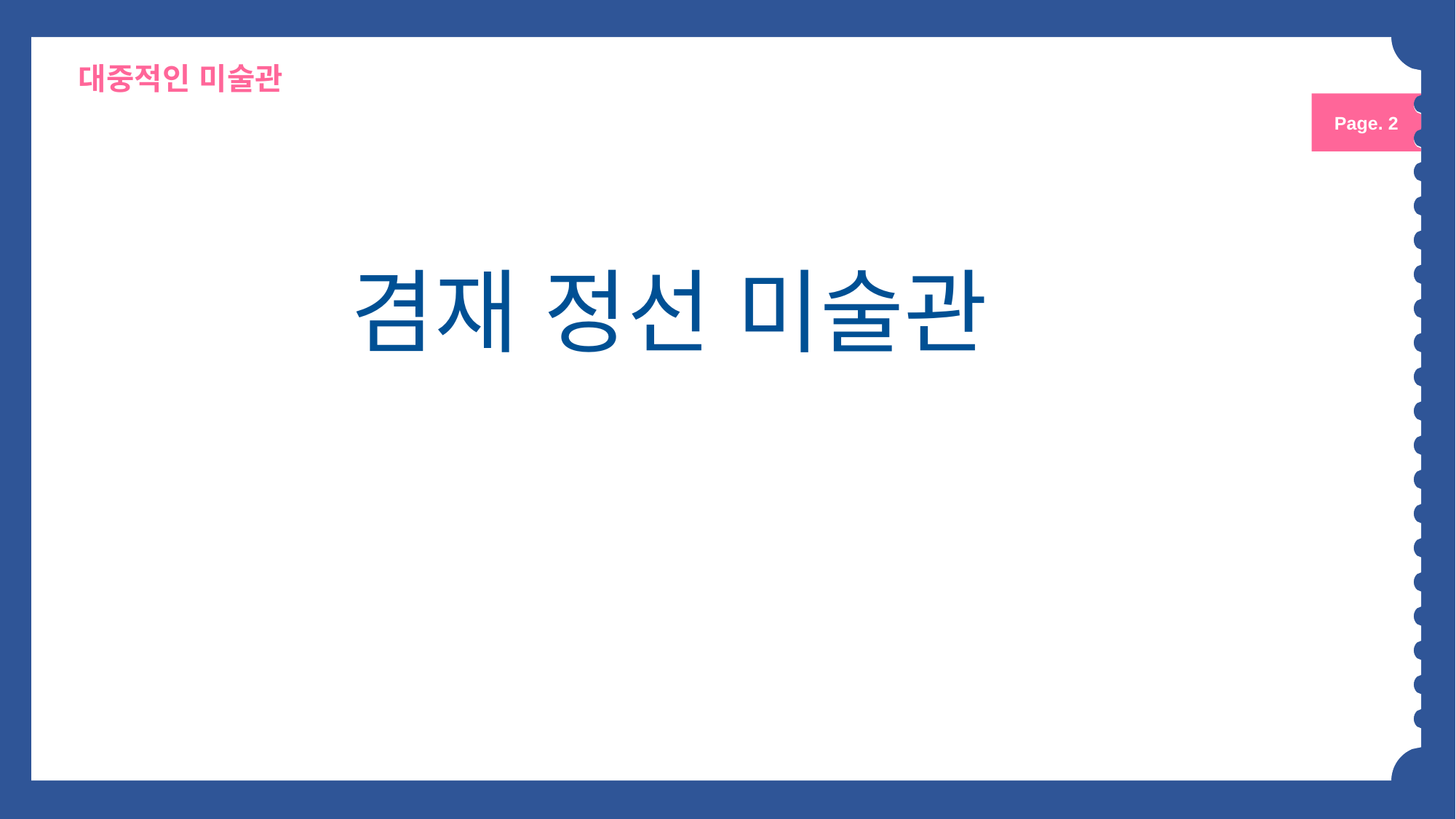

대중적인 미술관
Page. 2
겸재 정선 미술관